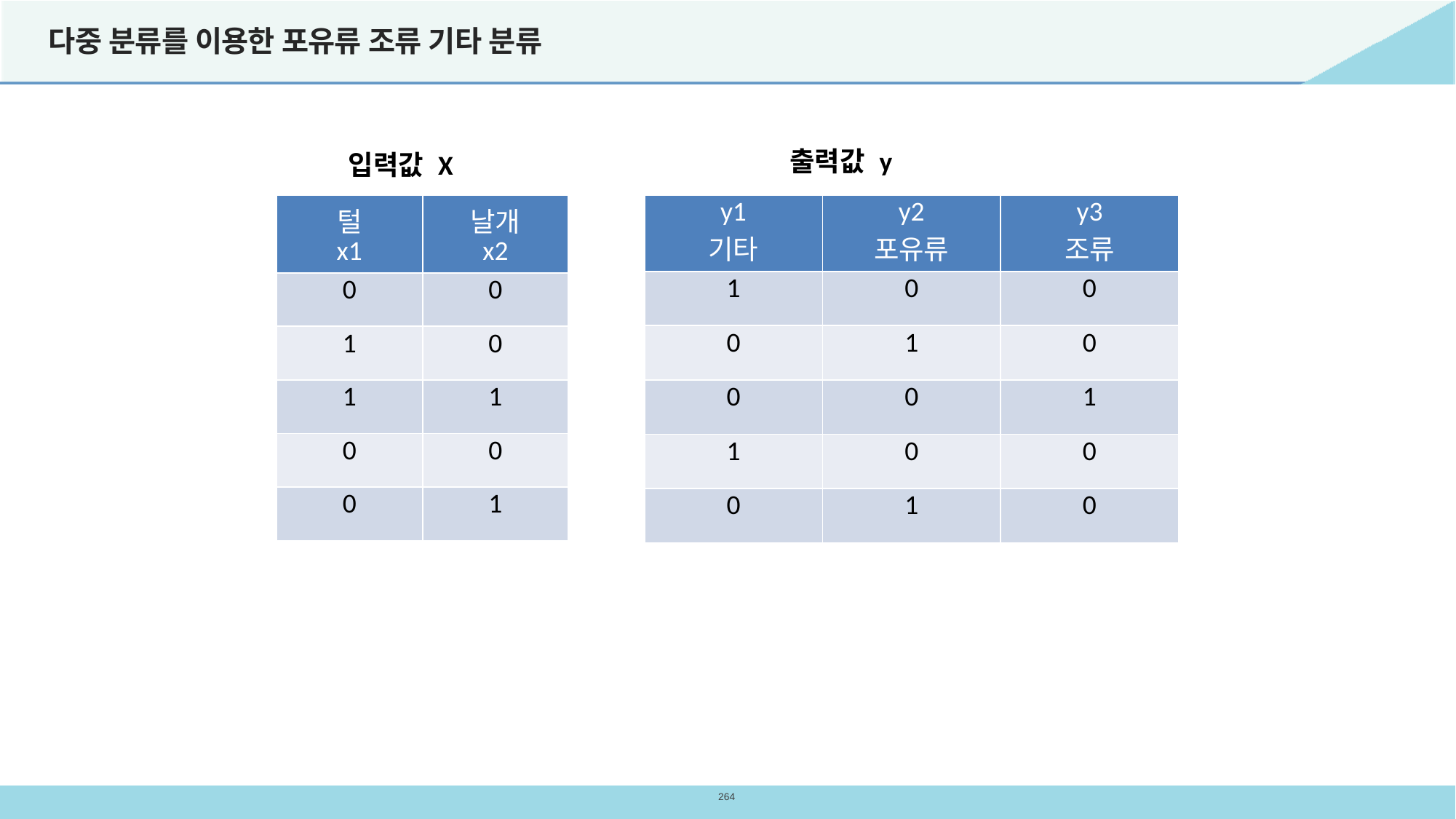

# 다중 분류를 이용한 포유류 조류 기타 분류
출력값 y
입력값 X
| y1 기타 | y2 포유류 | y3 조류 |
| --- | --- | --- |
| 1 | 0 | 0 |
| 0 | 1 | 0 |
| 0 | 0 | 1 |
| 1 | 0 | 0 |
| 0 | 1 | 0 |
| 털 x1 | 날개 x2 |
| --- | --- |
| 0 | 0 |
| 1 | 0 |
| 1 | 1 |
| 0 | 0 |
| 0 | 1 |